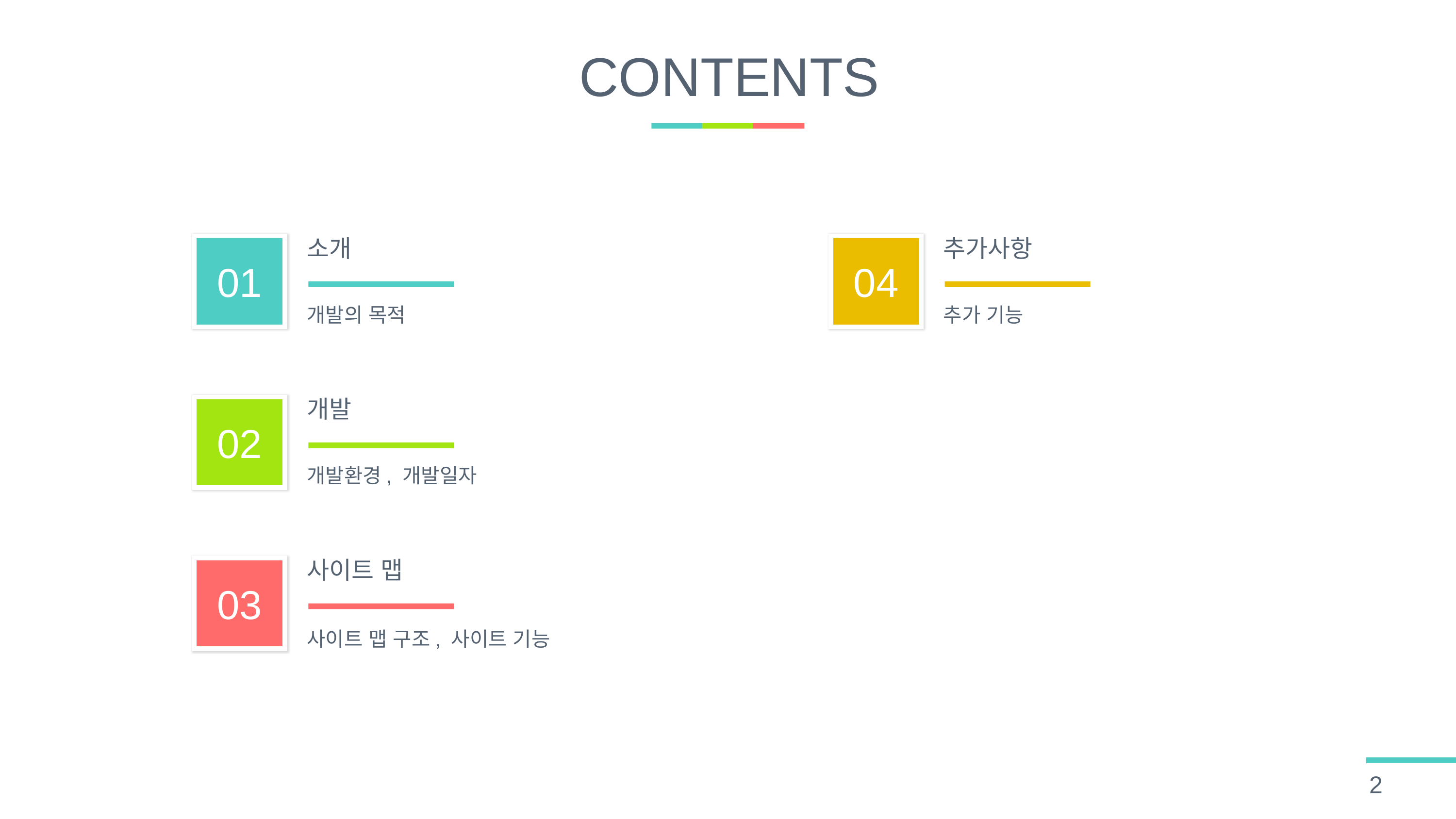

# CONTENTS
소개
추가사항

01
04

개발의 목적
추가 기능
개발

02

개발환경, 개발일자
사이트 맵

03

사이트 맵 구조, 사이트 기능
2